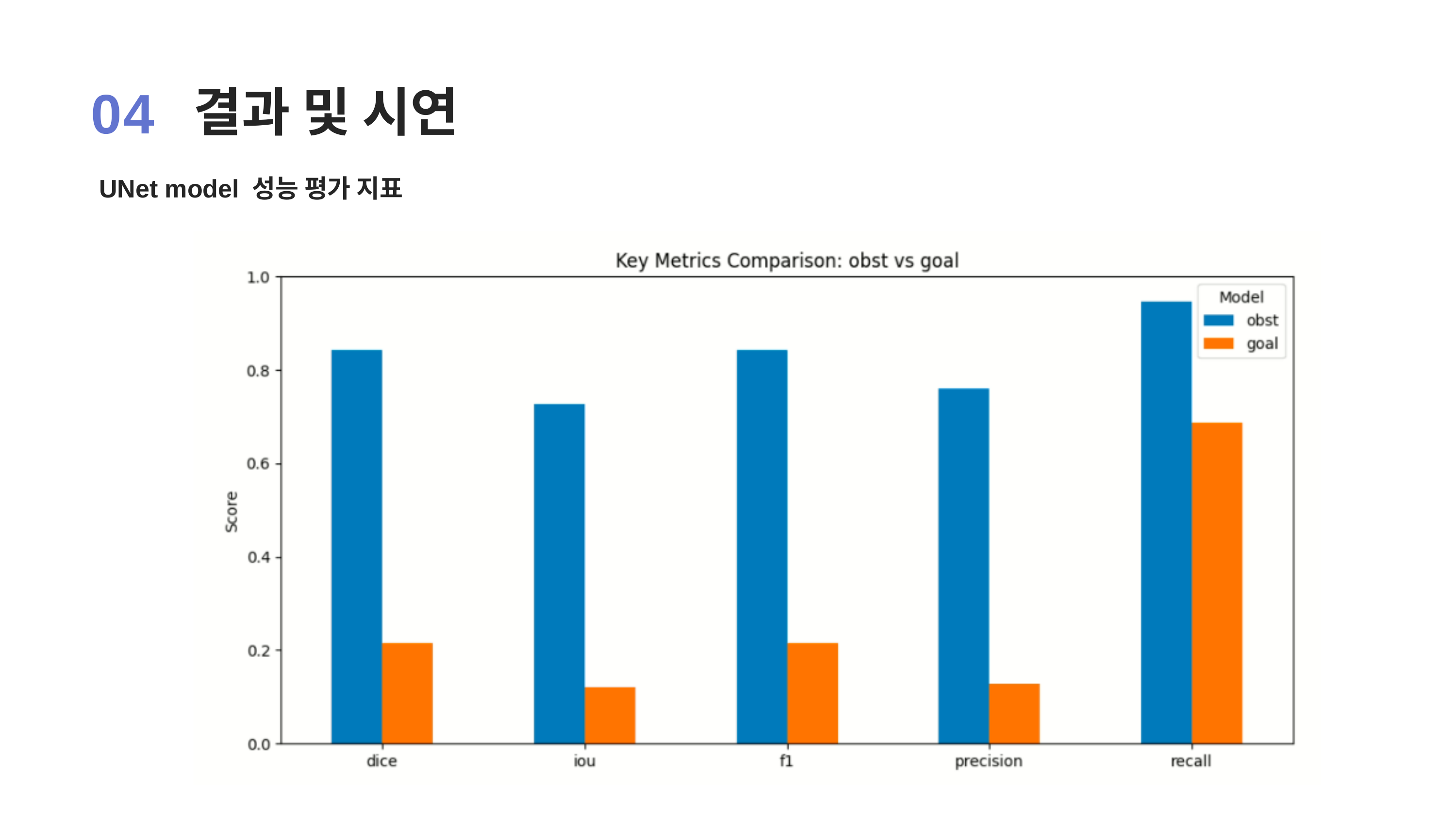

04
결과 및 시연
UNet model 성능 평가 지표